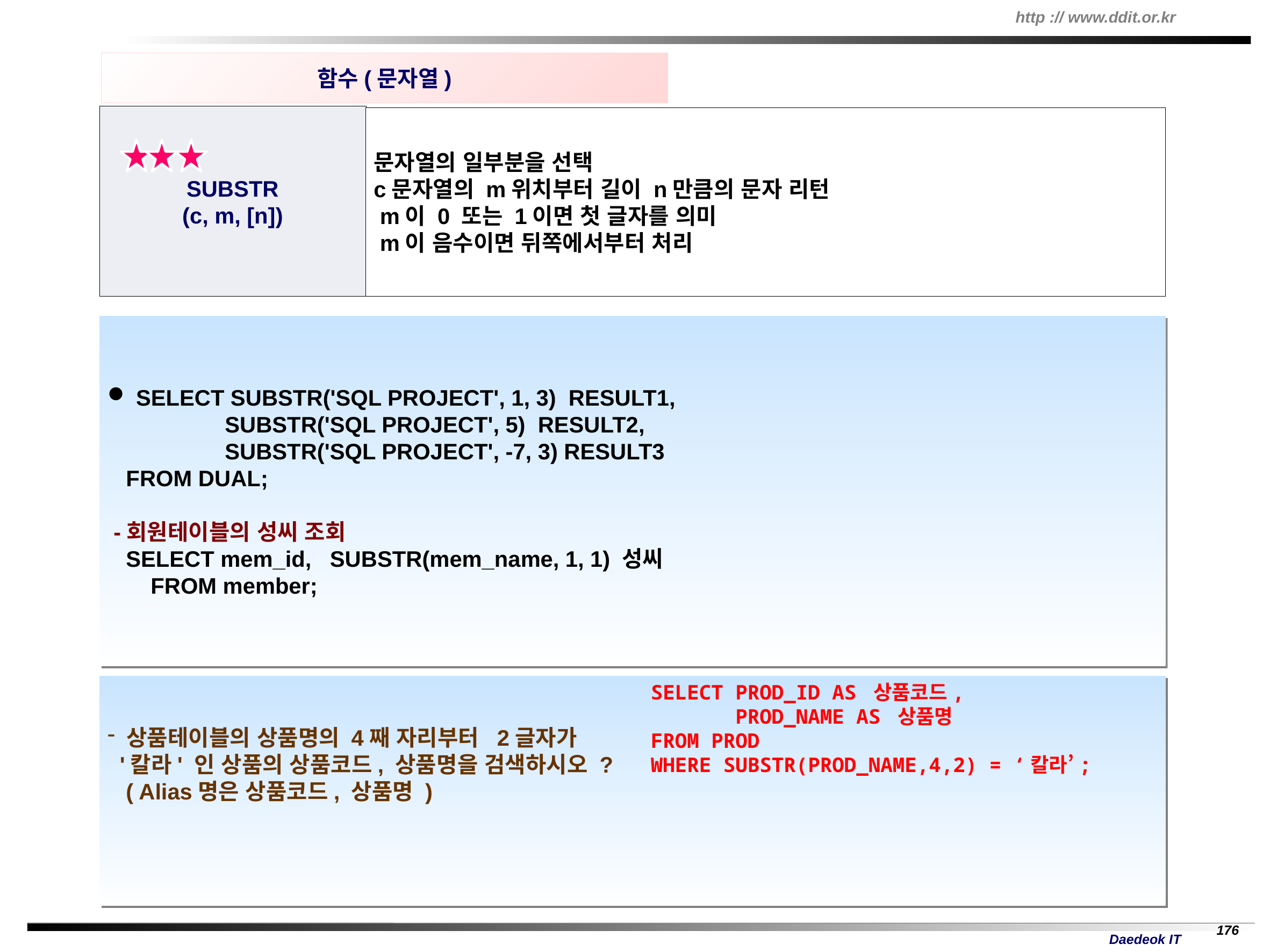

함수(문자열)
SUBSTR
(c, m, [n])
문자열의 일부분을 선택
c문자열의 m위치부터 길이 n만큼의 문자 리턴
 m이 0 또는 1이면 첫 글자를 의미
 m이 음수이면 뒤쪽에서부터 처리

 SELECT SUBSTR('SQL PROJECT', 1, 3)  RESULT1,
                   SUBSTR('SQL PROJECT', 5)  RESULT2,
                   SUBSTR('SQL PROJECT', -7, 3) RESULT3
   FROM DUAL;

 -회원테이블의 성씨 조회
   SELECT mem_id,   SUBSTR(mem_name, 1, 1) 성씨
       FROM member;
상품테이블의 상품명의 4째 자리부터  2글자가
  '칼라' 인 상품의 상품코드, 상품명을 검색하시오 ?
   ( Alias명은 상품코드, 상품명 )

SELECT PROD_ID AS 상품코드,
       PROD_NAME AS 상품명
FROM PROD
WHERE SUBSTR(PROD_NAME,4,2) = ‘칼라’;